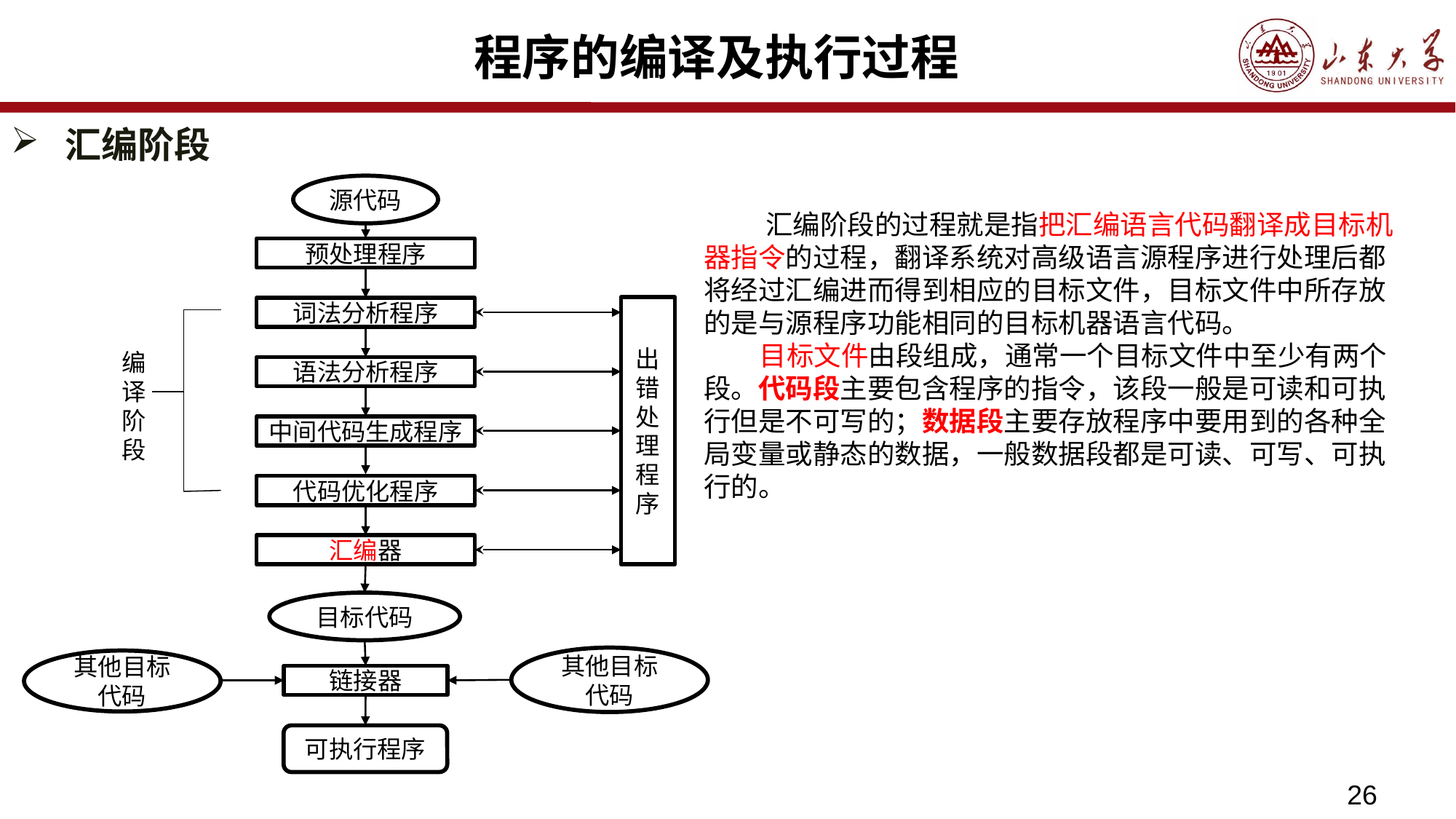

# 程序的编译及执行过程
汇编阶段

源代码
预处理程序
出错处理程序
词法分析程序
编译阶段
语法分析程序
中间代码生成程序
代码优化程序
汇编器
目标代码
其他目标代码
其他目标代码
链接器
可执行程序
         汇编阶段的过程就是指把汇编语言代码翻译成目标机器指令的过程，翻译系统对高级语言源程序进行处理后都将经过汇编进而得到相应的目标文件，目标文件中所存放的是与源程序功能相同的目标机器语言代码。
        目标文件由段组成，通常一个目标文件中至少有两个段。代码段主要包含程序的指令，该段一般是可读和可执行但是不可写的；数据段主要存放程序中要用到的各种全局变量或静态的数据，一般数据段都是可读、可写、可执行的。
26